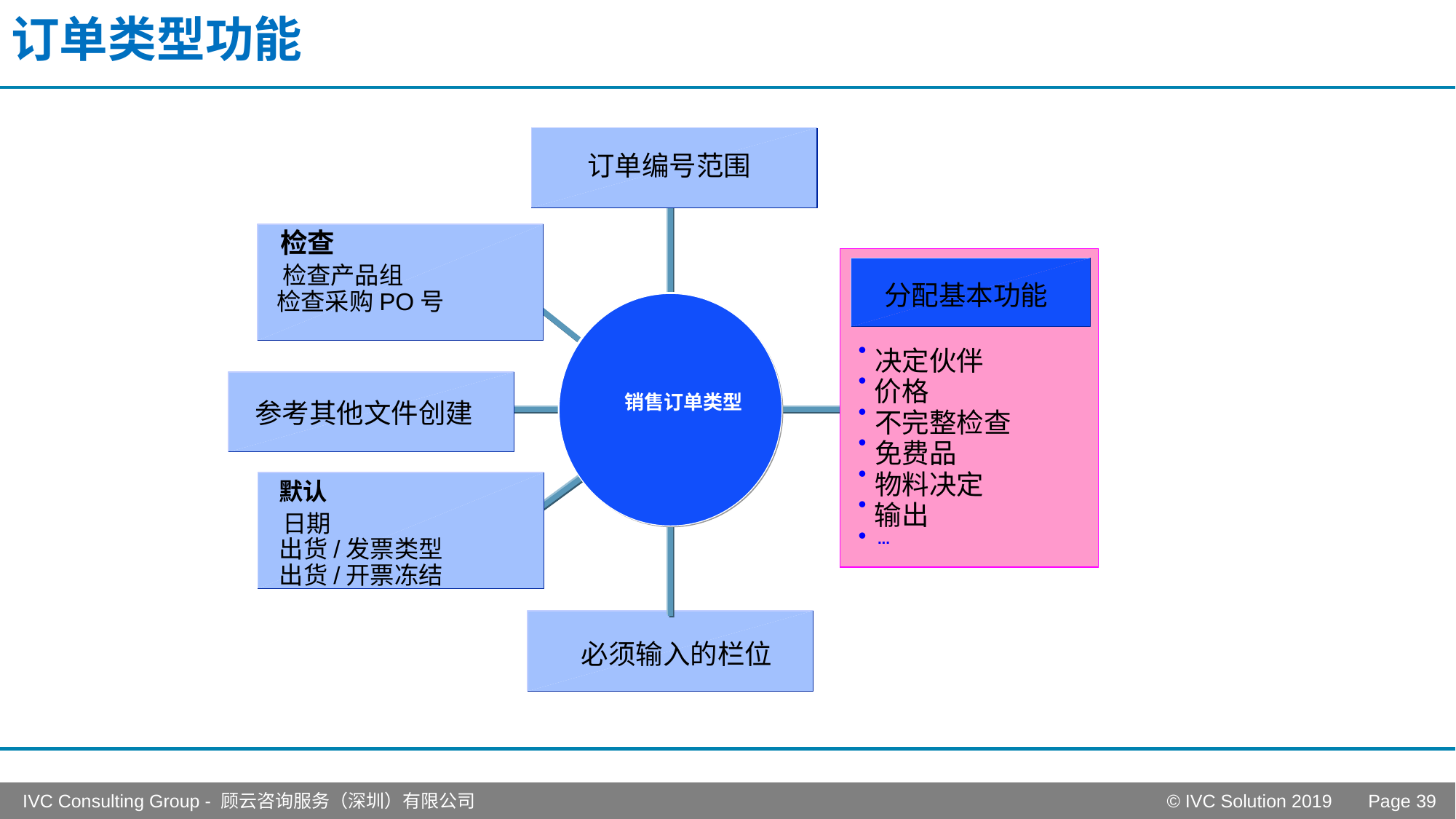

# 订单类型功能

订单编号范围

检查

检查产品组
分配基本功能
检查采购PO号

•

决定伙伴

•

价格

 销售订单类型
参考其他文件创建
•

不完整检查

•

免费品
•

物料决定

默认
•

输出

日期
•
  ...
出货/发票类型
出货/开票冻结

必须输入的栏位